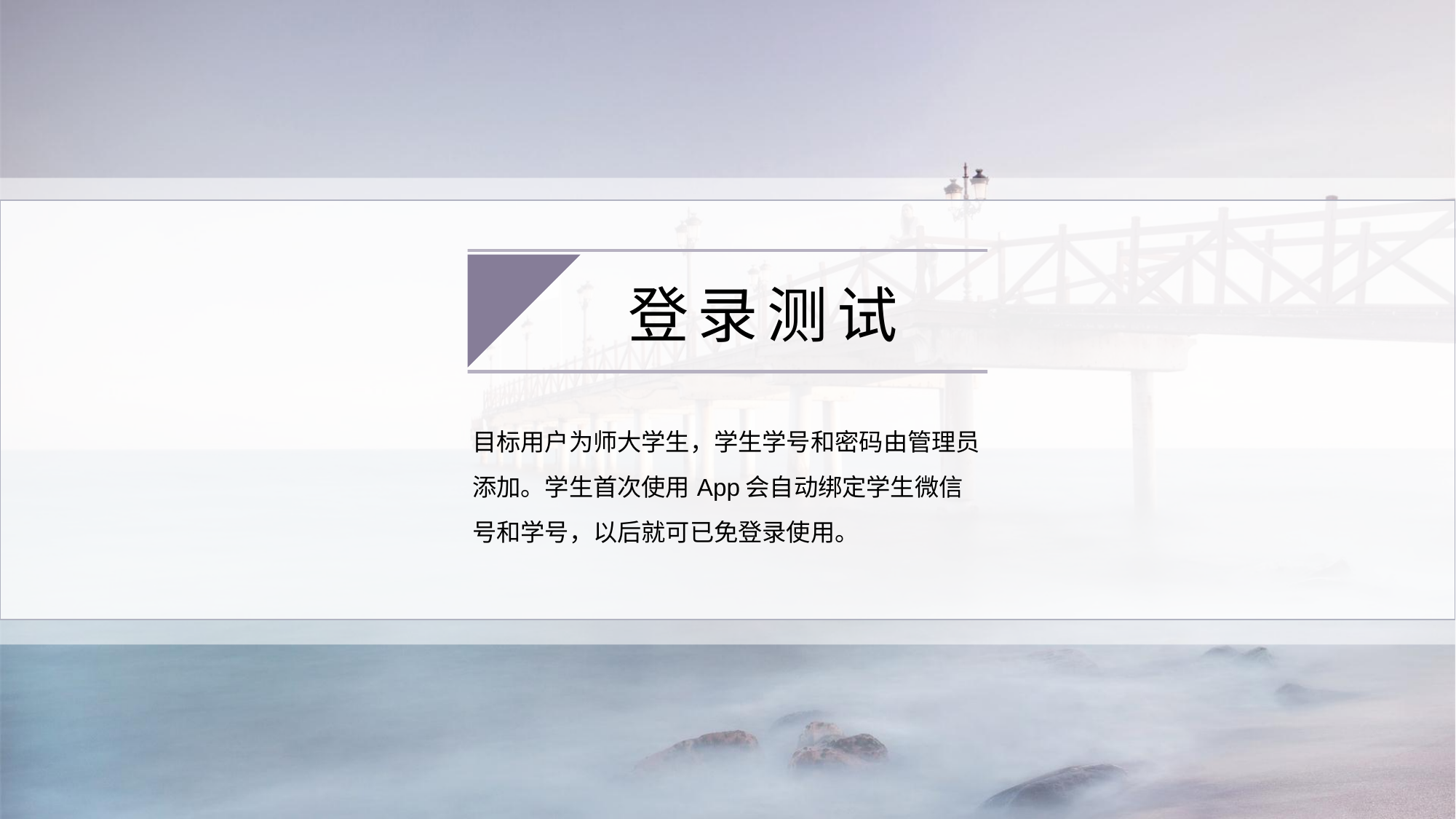

登录测试

目标用户为师大学生，学生学号和密码由管理员添加。学生首次使用App会自动绑定学生微信号和学号，以后就可已免登录使用。